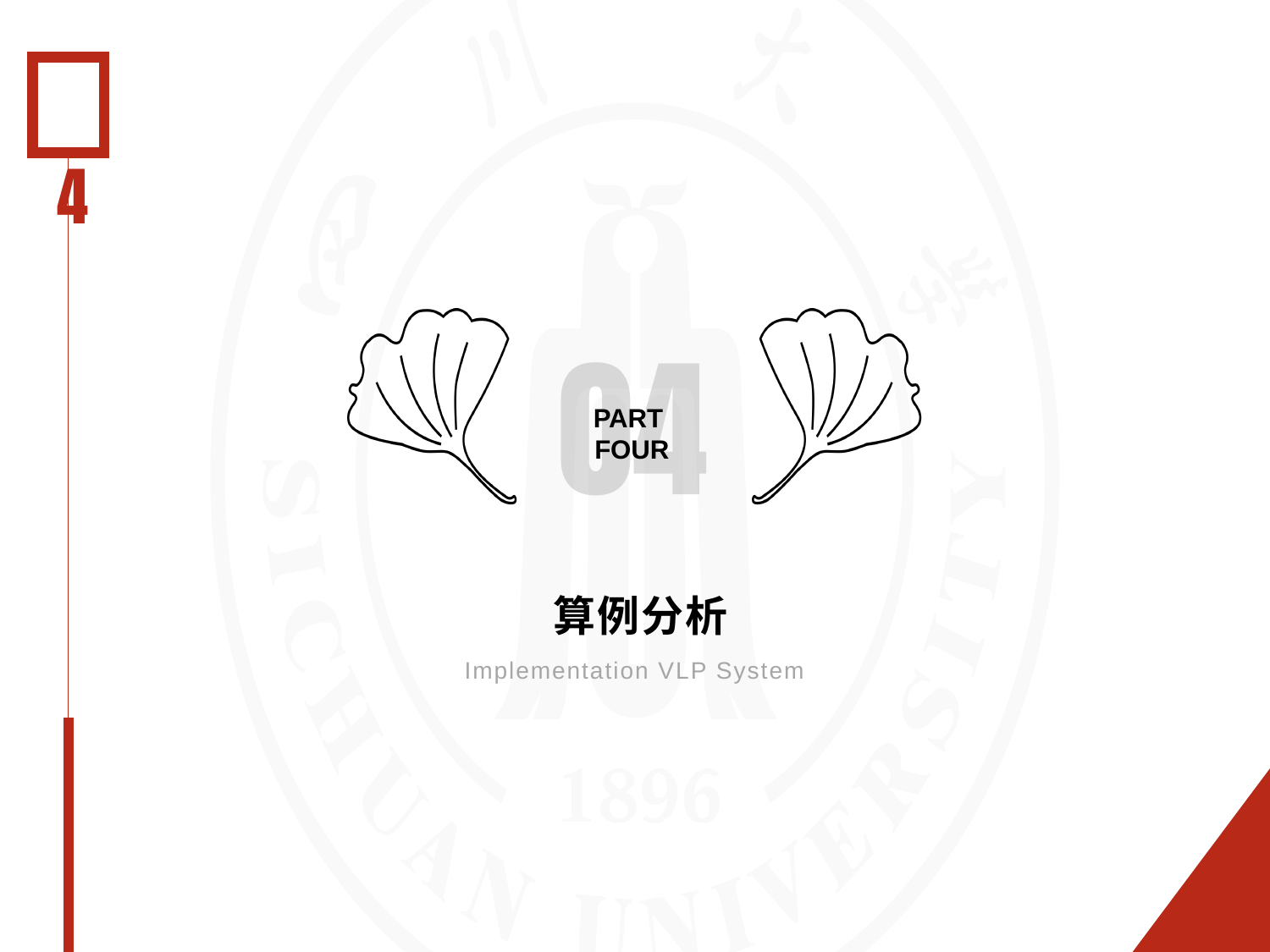

4
04
PART
FOUR
# 算例分析
Implementation VLP System